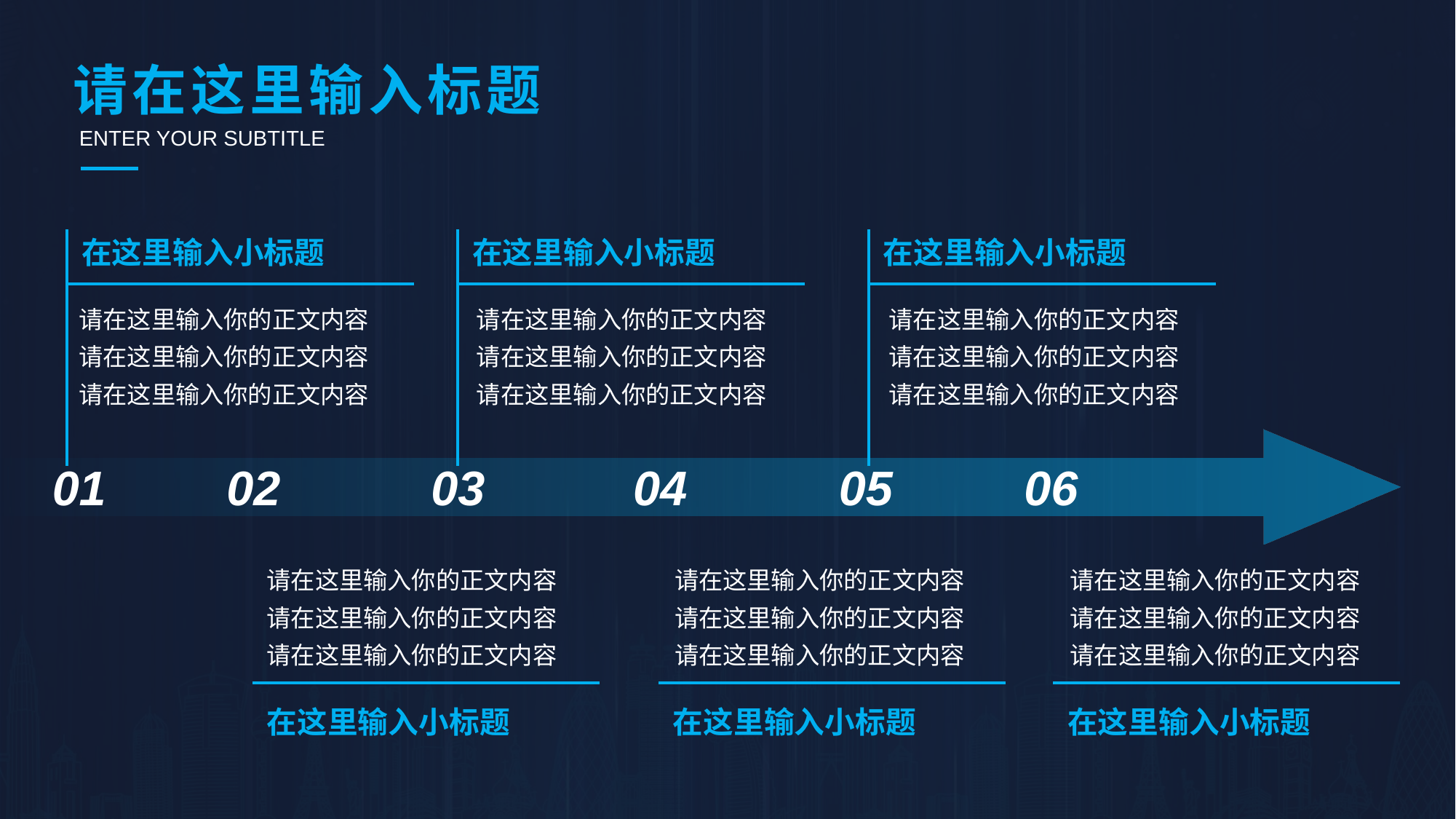

# 请在这里输入标题
ENTER YOUR SUBTITLE
在这里输入小标题
在这里输入小标题
在这里输入小标题
请在这里输入你的正文内容
请在这里输入你的正文内容
请在这里输入你的正文内容
请在这里输入你的正文内容
请在这里输入你的正文内容
请在这里输入你的正文内容
请在这里输入你的正文内容
请在这里输入你的正文内容
请在这里输入你的正文内容

01
02
03
04
05
06
请在这里输入你的正文内容
请在这里输入你的正文内容
请在这里输入你的正文内容
请在这里输入你的正文内容
请在这里输入你的正文内容
请在这里输入你的正文内容
请在这里输入你的正文内容
请在这里输入你的正文内容
请在这里输入你的正文内容
在这里输入小标题
在这里输入小标题
在这里输入小标题